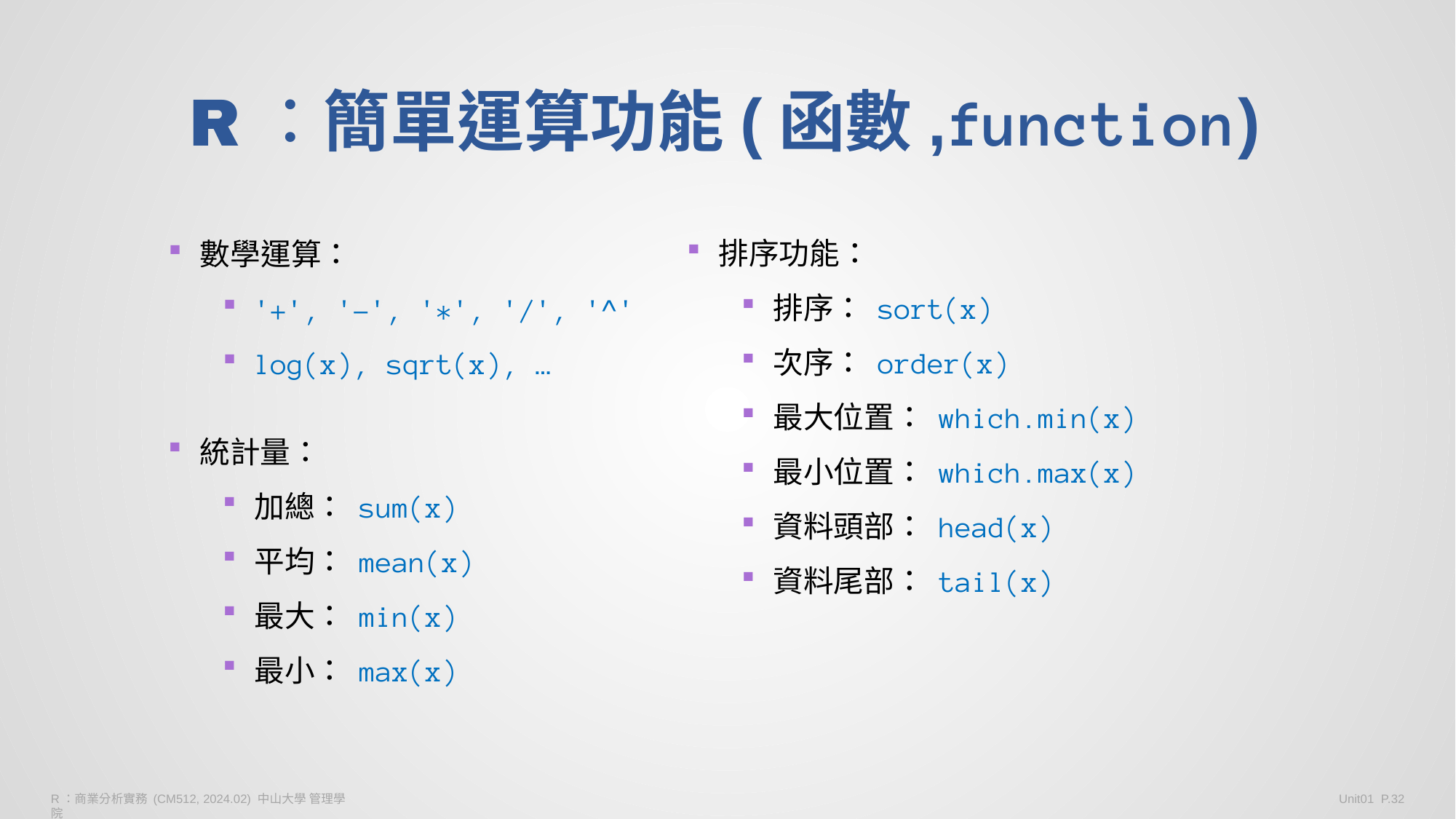

R：簡單運算功能(函數,function)
排序功能：
排序： sort(x)
次序： order(x)
最大位置： which.min(x)
最小位置： which.max(x)
資料頭部： head(x)
資料尾部： tail(x)
數學運算：
'+', '-', '*', '/', '^'
log(x), sqrt(x), …
統計量：
加總： sum(x)
平均： mean(x)
最大： min(x)
最小： max(x)